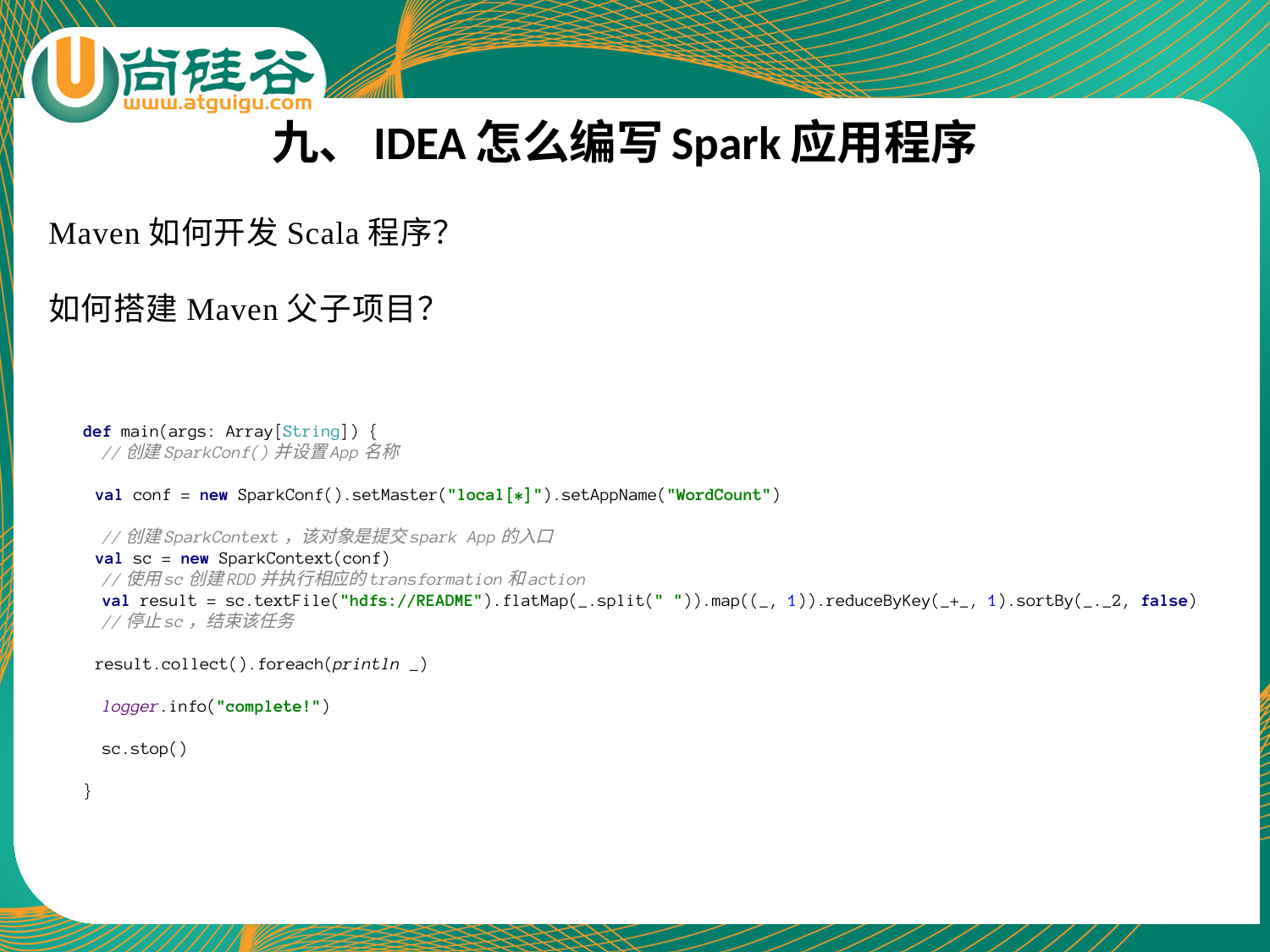

# 九、IDEA怎么编写Spark应用程序
Maven如何开发Scala程序？

如何搭建Maven父子项目？

def main(args: Array[String]) {
  //创建SparkConf()并设置App名称
  val conf = new SparkConf().setMaster("local[*]").setAppName("WordCount")
  //创建SparkContext，该对象是提交spark App的入口
  val sc = new SparkContext(conf)
  //使用sc创建RDD并执行相应的transformation和action
  val result = sc.textFile("hdfs://README").flatMap(_.split(" ")).map((_, 1)).reduceByKey(_+_, 1).sortBy(_._2, false)
  //停止sc，结束该任务
  result.collect().foreach(println _)
  logger.info("complete!")
  sc.stop()
}